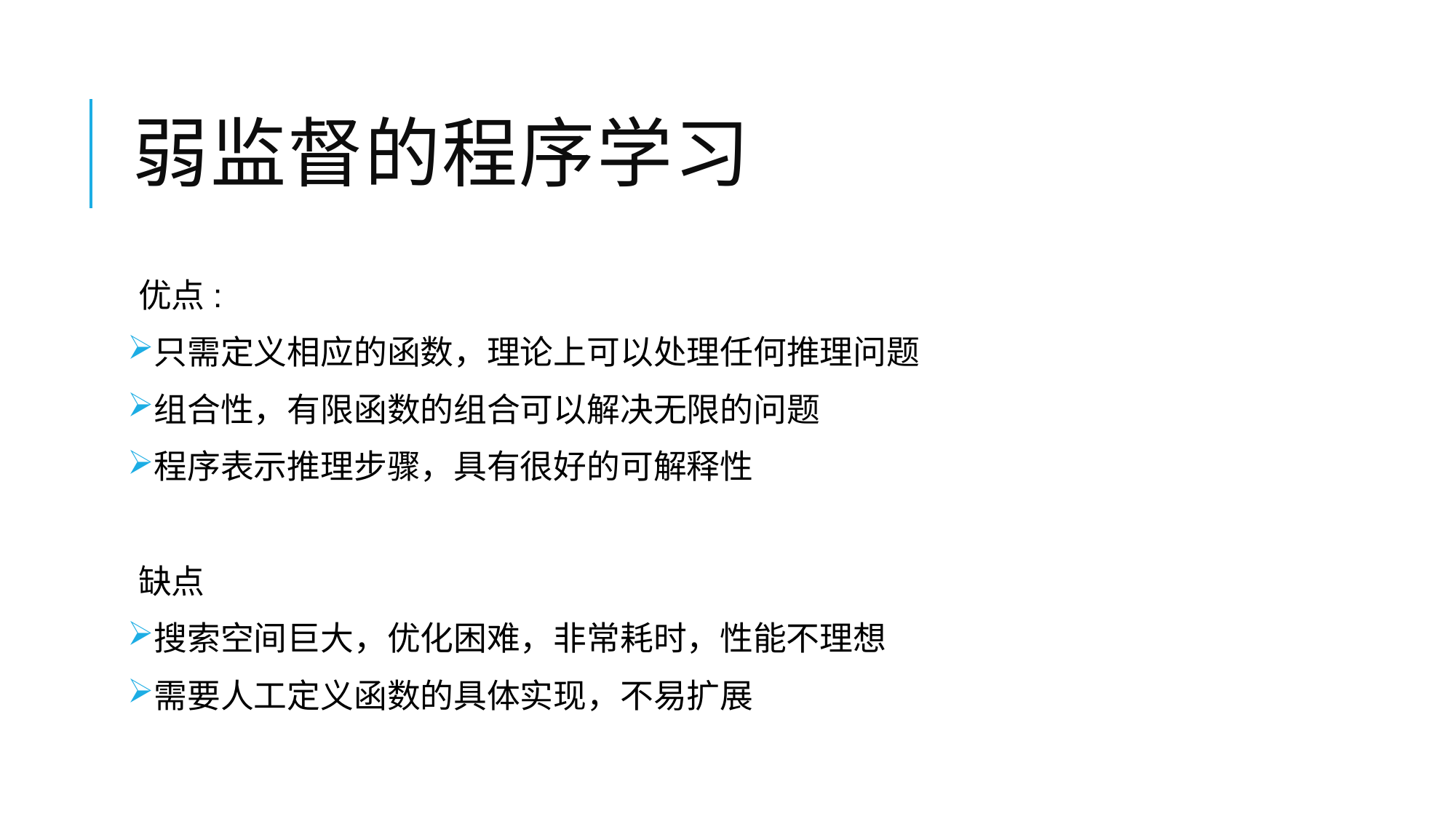

# 弱监督的程序学习
优点:
只需定义相应的函数，理论上可以处理任何推理问题
组合性，有限函数的组合可以解决无限的问题
程序表示推理步骤，具有很好的可解释性

缺点
搜索空间巨大，优化困难，非常耗时，性能不理想
需要人工定义函数的具体实现，不易扩展